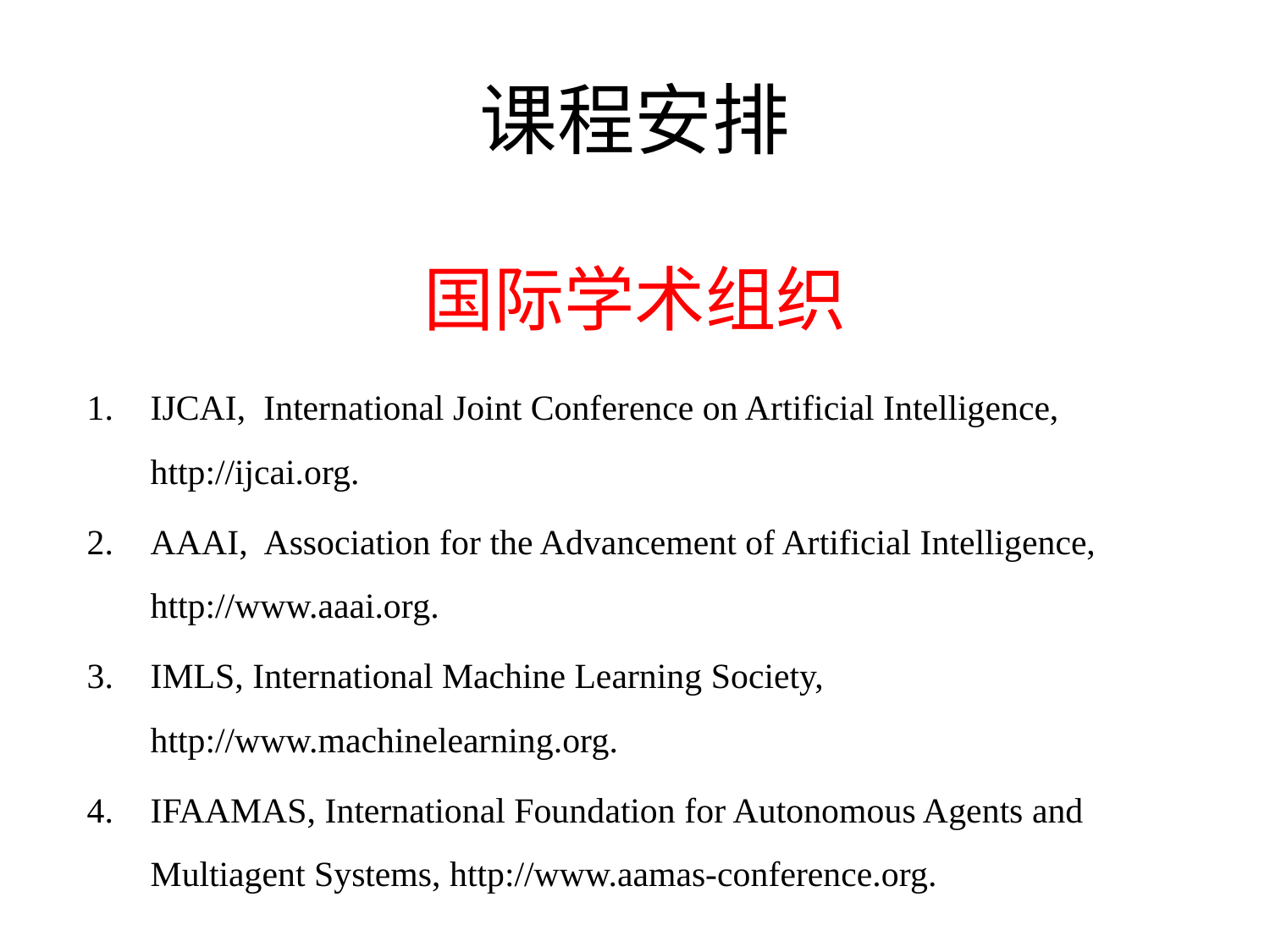

# 课程安排
国际学术组织
IJCAI,  International Joint Conference on Artificial Intelligence, http://ijcai.org.
AAAI,  Association for the Advancement of Artificial Intelligence, http://www.aaai.org.
IMLS, International Machine Learning Society, http://www.machinelearning.org.
IFAAMAS, International Foundation for Autonomous Agents and Multiagent Systems, http://www.aamas-conference.org.